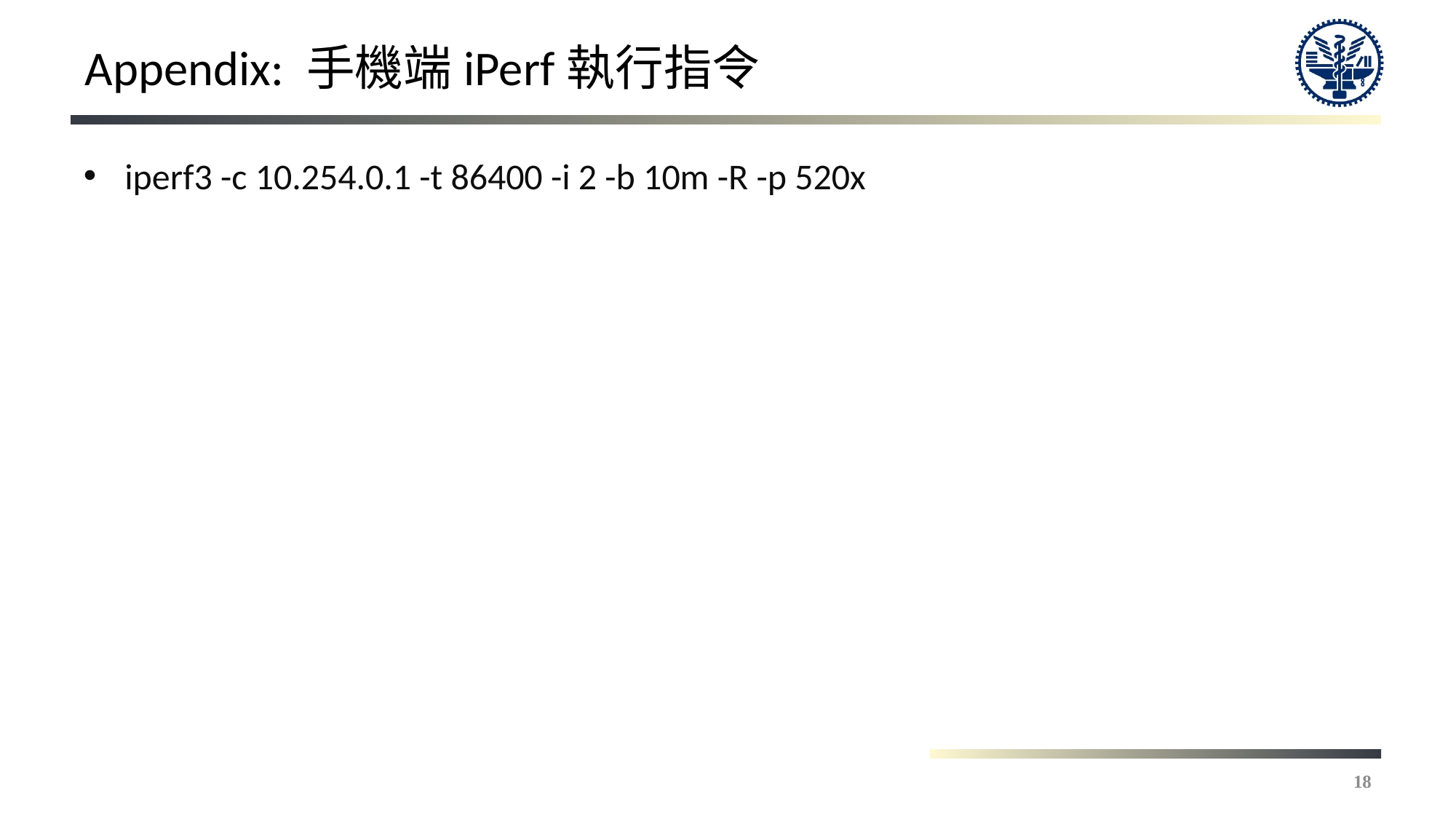

# Appendix: 手機端iPerf執行指令
iperf3 -c 10.254.0.1 -t 86400 -i 2 -b 10m -R -p 520x
18